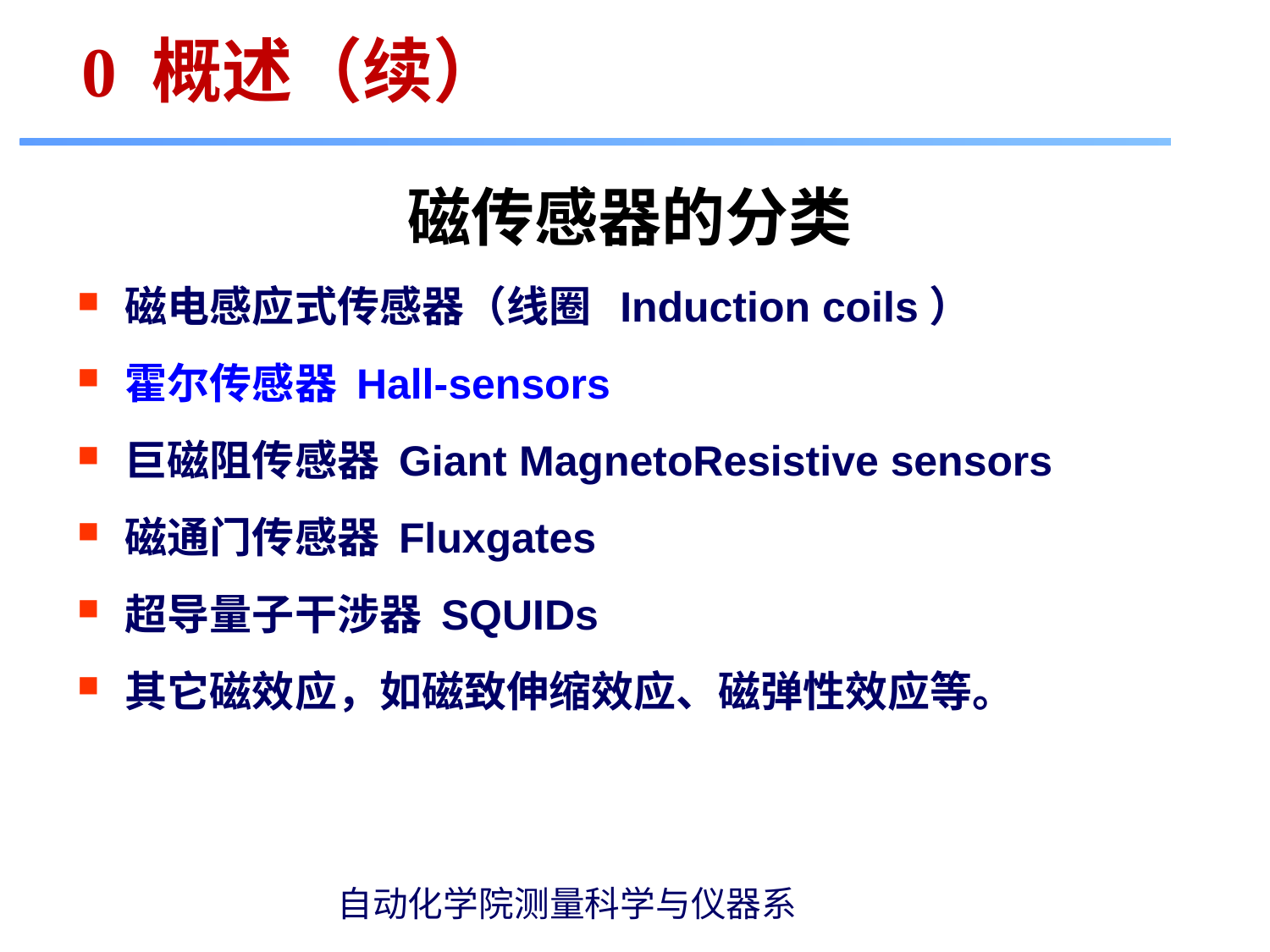

0 概述（续）

磁传感器的分类
磁电感应式传感器（线圈  Induction coils）
霍尔传感器 Hall-sensors
巨磁阻传感器 Giant MagnetoResistive sensors
磁通门传感器 Fluxgates
超导量子干涉器 SQUIDs
其它磁效应，如磁致伸缩效应、磁弹性效应等。